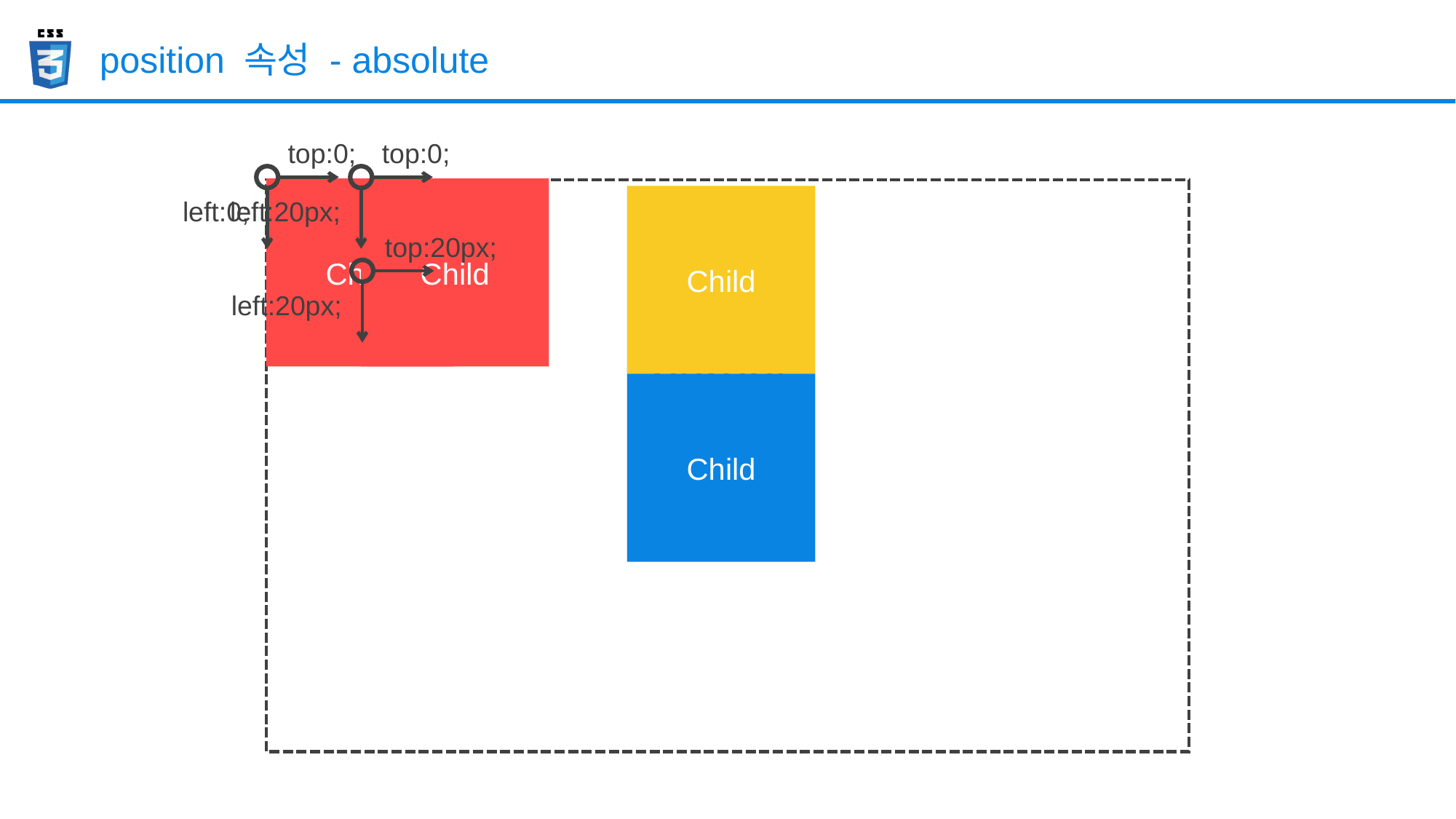

position 속성 - absolute
top:0;

left:0;
top:0;

left:20px;
Child
Child

parent
Child
top:20px;

left:20px;
Child